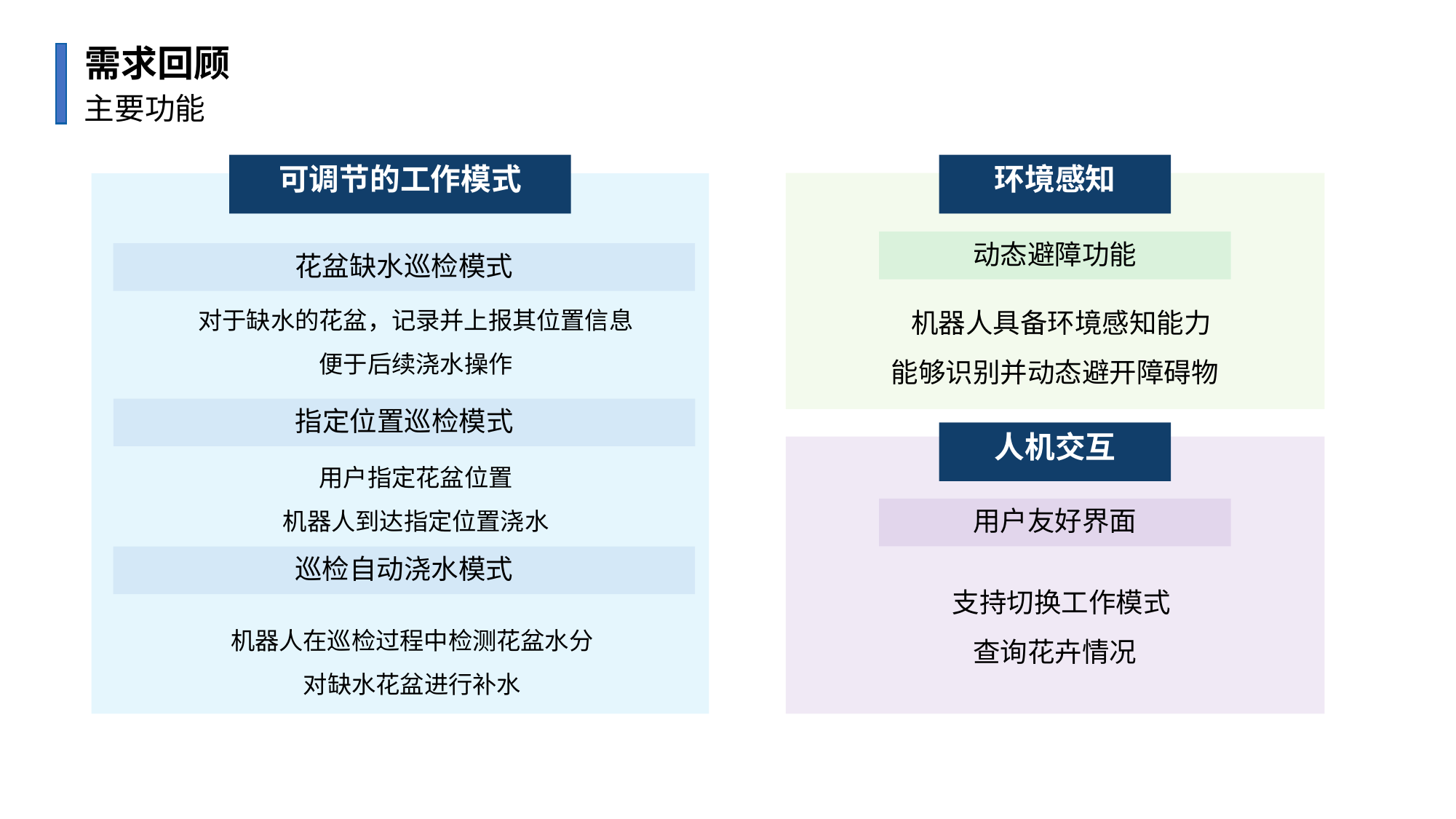

需求回顾

主要功能
可调节的工作模式
环境感知

动态避障功能
花盆缺水巡检模式
 机器人具备环境感知能力
能够识别并动态避开障碍物
对于缺水的花盆，记录并上报其位置信息
便于后续浇水操作
指定位置巡检模式
人机交互

用户指定花盆位置
机器人到达指定位置浇水
用户友好界面
巡检自动浇水模式
 支持切换工作模式
查询花卉情况
机器人在巡检过程中检测花盆水分
对缺水花盆进行补水